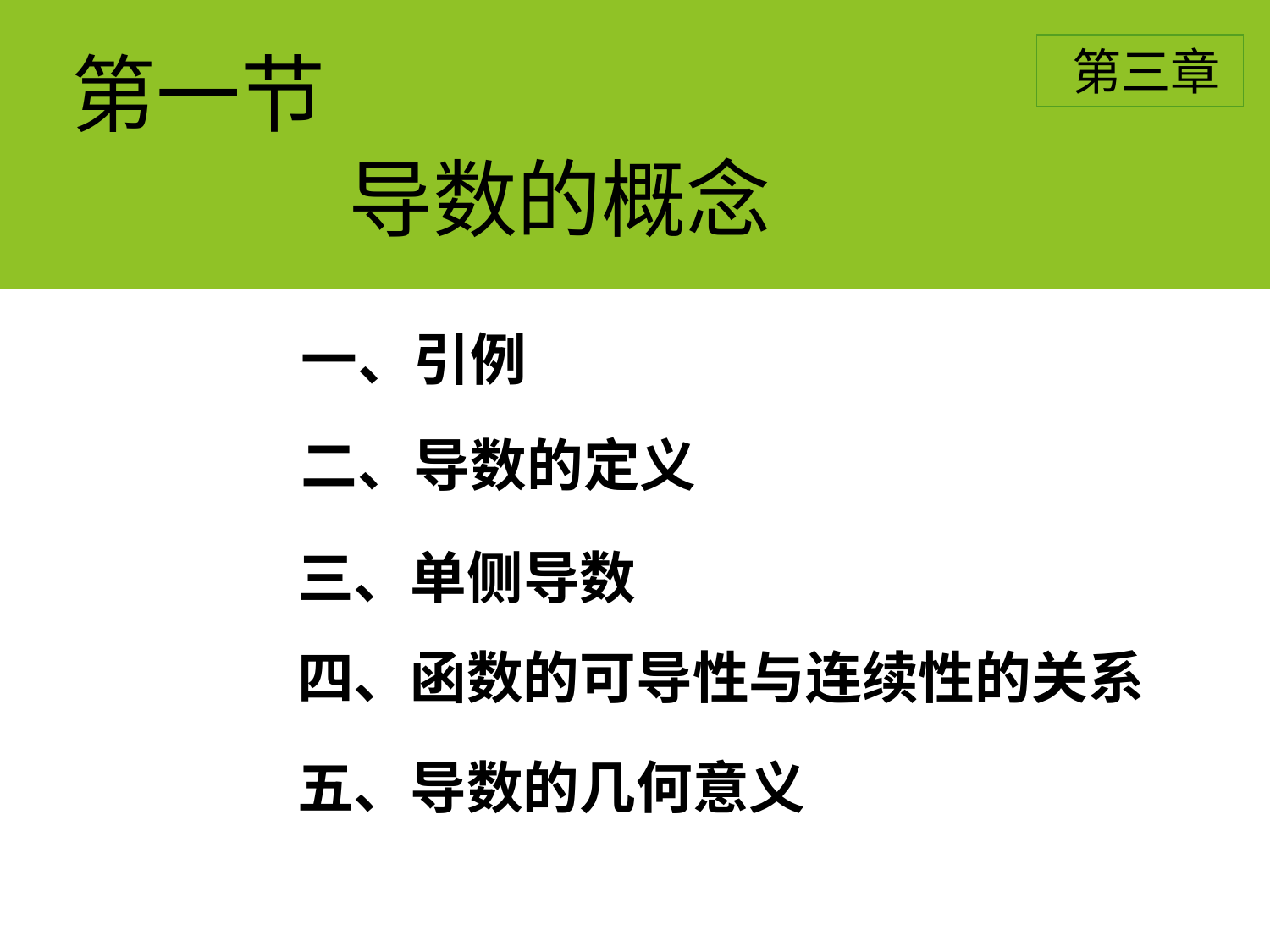

# 第一节
 第三章
导数的概念

一、引例
二、导数的定义

三、单侧导数
四、函数的可导性与连续性的关系
五、导数的几何意义